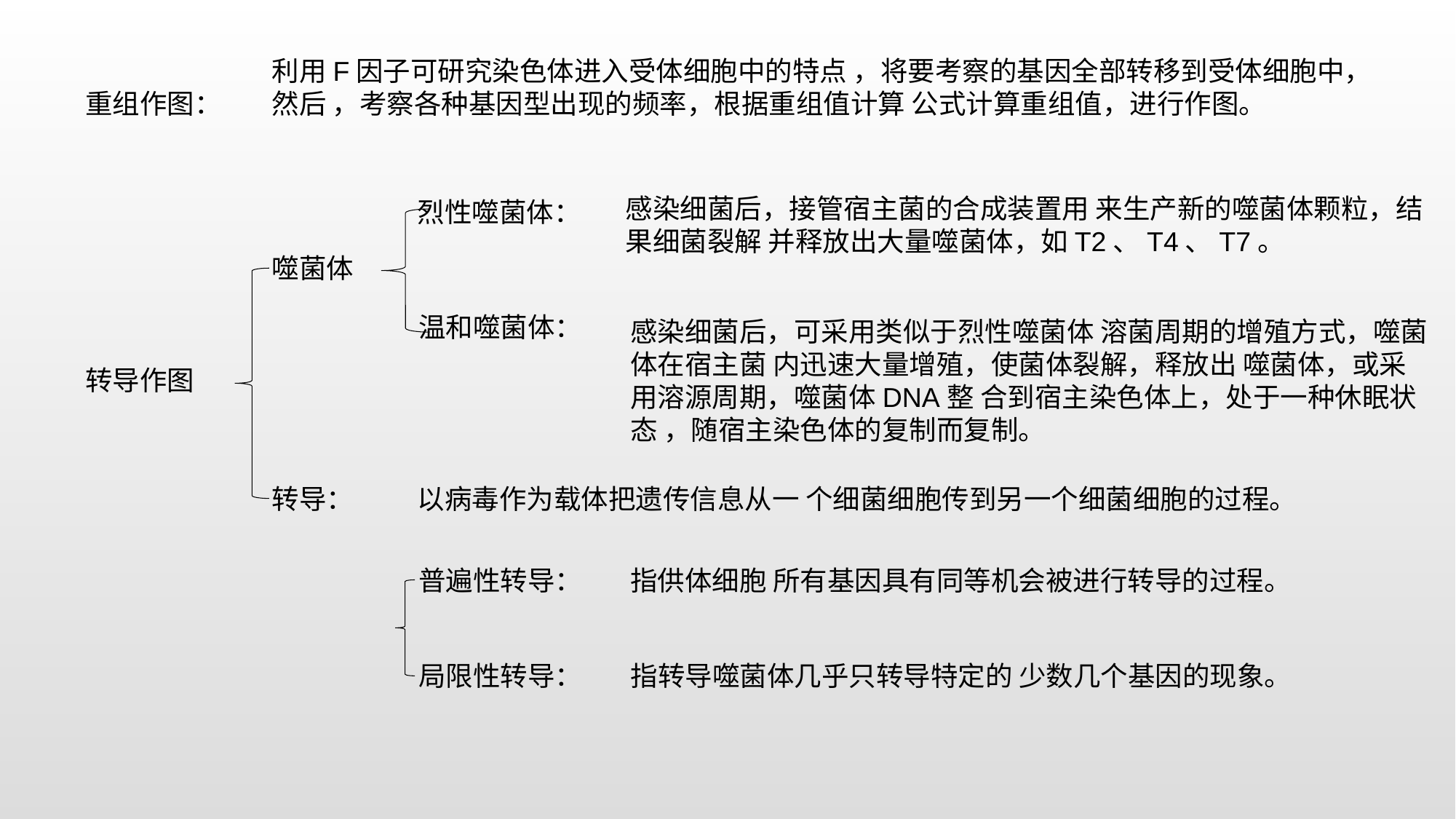

利用F因子可研究染色体进入受体细胞中的特点 ，将要考察的基因全部转移到受体细胞中，然后 ，考察各种基因型出现的频率，根据重组值计算 公式计算重组值，进行作图。
重组作图：
感染细菌后，接管宿主菌的合成装置用 来生产新的噬菌体颗粒，结果细菌裂解 并释放出大量噬菌体，如T2、T4、T7。
烈性噬菌体：

噬菌体

温和噬菌体：
感染细菌后，可采用类似于烈性噬菌体 溶菌周期的增殖方式，噬菌体在宿主菌 内迅速大量增殖，使菌体裂解，释放出 噬菌体，或采用溶源周期，噬菌体DNA整 合到宿主染色体上，处于一种休眠状态 ，随宿主染色体的复制而复制。
转导作图
转导：
以病毒作为载体把遗传信息从一 个细菌细胞传到另一个细菌细胞的过程。
普遍性转导：
指供体细胞 所有基因具有同等机会被进行转导的过程。

局限性转导：
指转导噬菌体几乎只转导特定的 少数几个基因的现象。